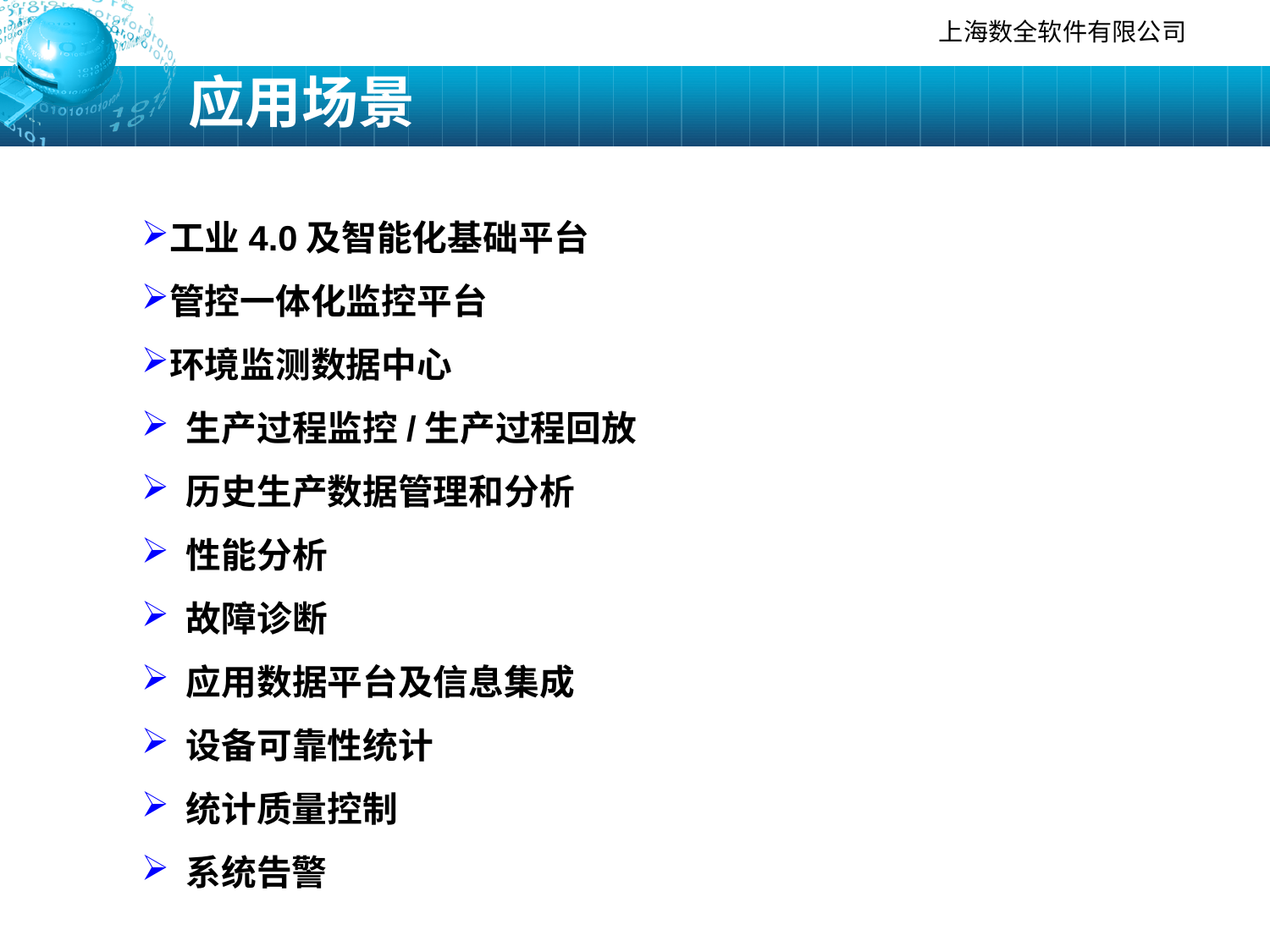

# 应用场景
工业4.0及智能化基础平台
管控一体化监控平台
环境监测数据中心
 生产过程监控/生产过程回放
 历史生产数据管理和分析
 性能分析
 故障诊断
 应用数据平台及信息集成
 设备可靠性统计
 统计质量控制
 系统告警